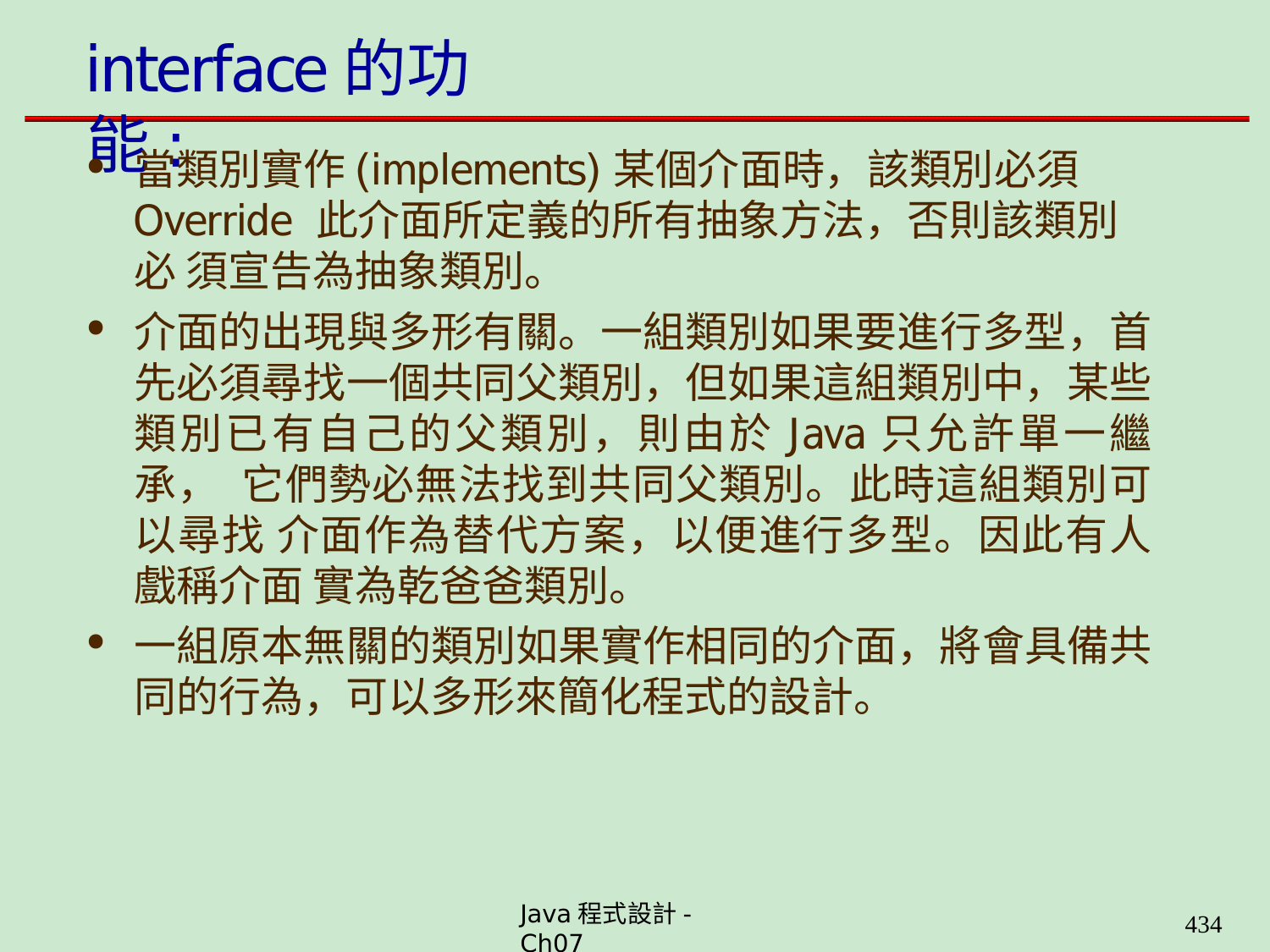

# interface的功能:
當類別實作(implements)某個介面時，該類別必須 Override 此介面所定義的所有抽象方法，否則該類別必 須宣告為抽象類別。
介面的出現與多形有關。一組類別如果要進行多型，首 先必須尋找一個共同父類別，但如果這組類別中，某些 類別已有自己的父類別，則由於Java只允許單一繼承，  它們勢必無法找到共同父類別。此時這組類別可以尋找 介面作為替代方案，以便進行多型。因此有人戲稱介面 實為乾爸爸類別。
一組原本無關的類別如果實作相同的介面，將會具備共 同的行為，可以多形來簡化程式的設計。
Java程式設計-Ch07
434